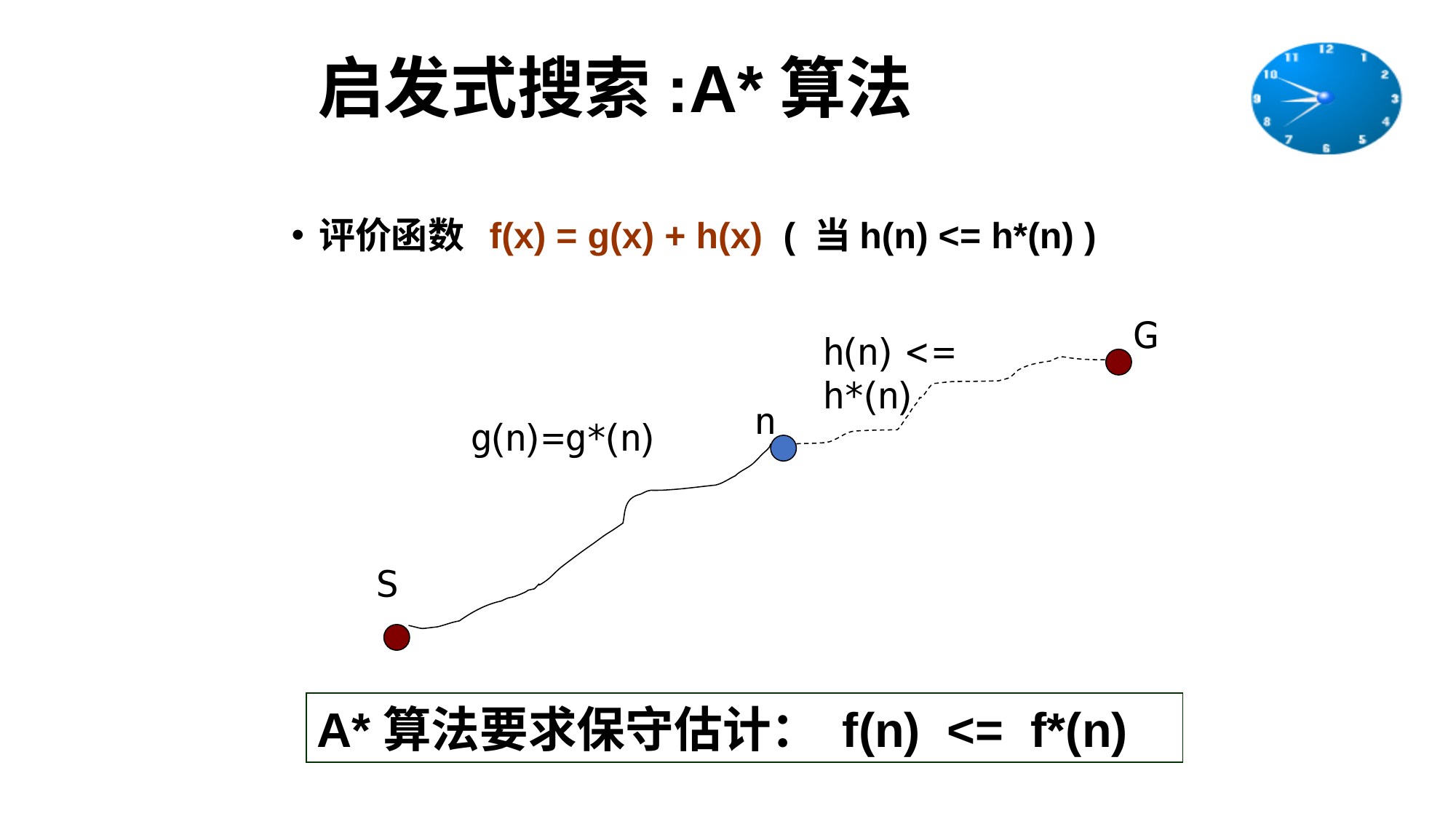

# 启发式搜索:A*算法
评价函数  f(x) = g(x) + h(x)  ( 当h(n) <= h*(n) )
G
h(n) <= h*(n)

n
g(n)=g*(n)

S

A*算法要求保守估计： f(n)  <=  f*(n)